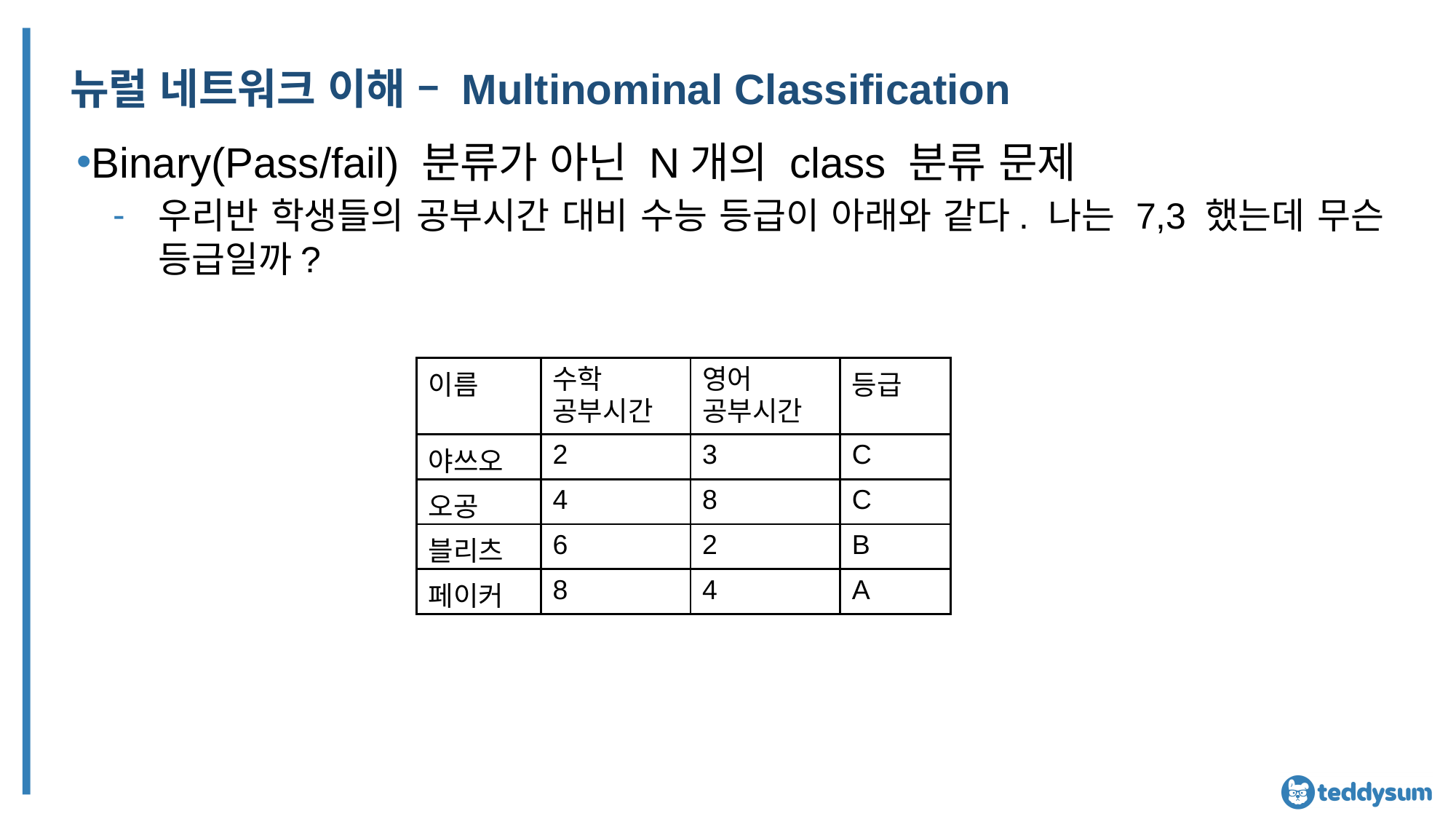

# 뉴럴 네트워크 이해 – Multinominal Classification
Binary(Pass/fail) 분류가 아닌 N개의 class 분류 문제
우리반 학생들의 공부시간 대비 수능 등급이 아래와 같다. 나는 7,3 했는데 무슨 등급일까?
| 이름 | 수학 공부시간 | 영어 공부시간 | 등급 |
| --- | --- | --- | --- |
| 야쓰오 | 2 | 3 | C |
| 오공 | 4 | 8 | C |
| 블리츠 | 6 | 2 | B |
| 페이커 | 8 | 4 | A |